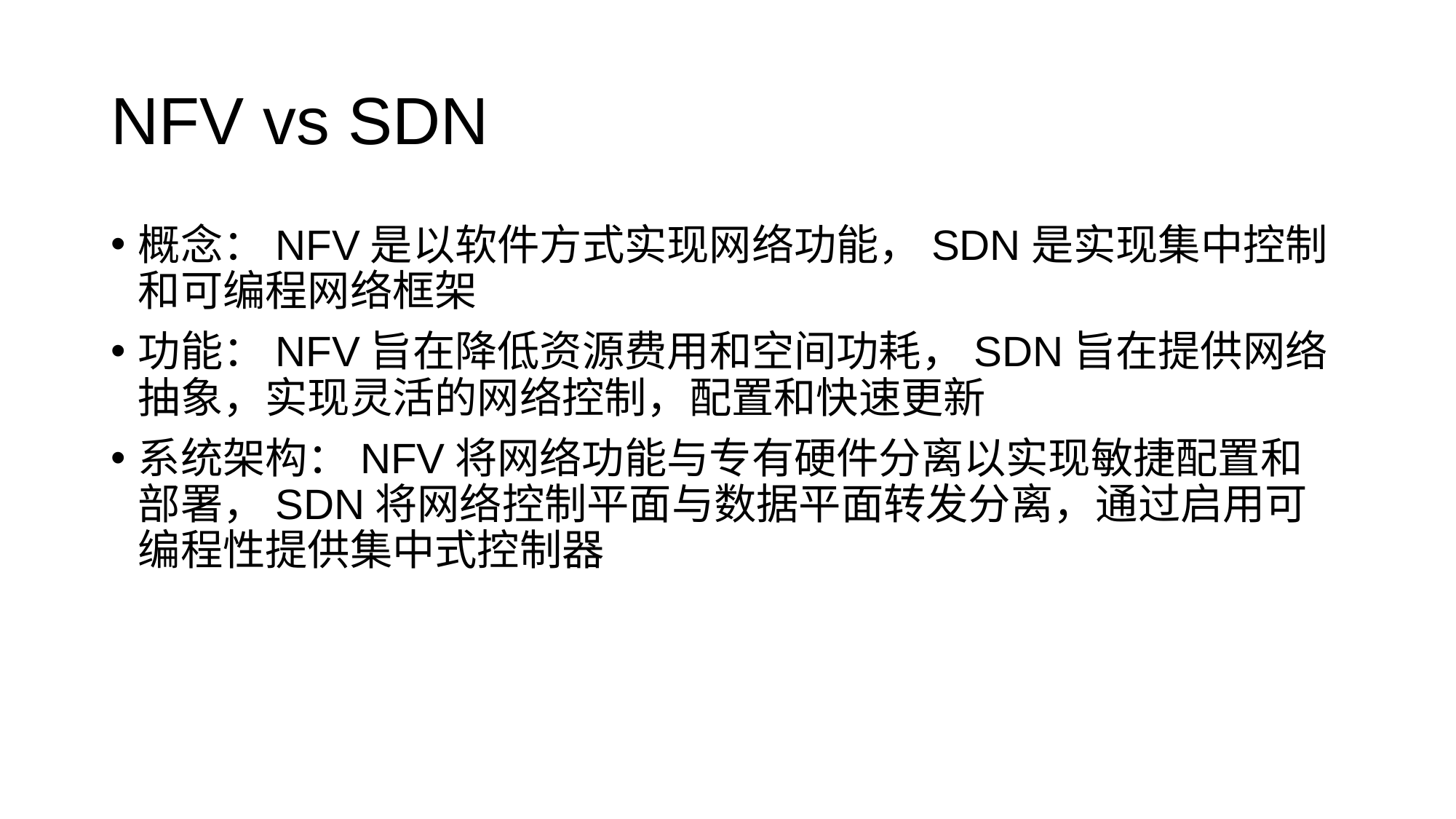

# NFV vs SDN
概念：NFV是以软件方式实现网络功能，SDN是实现集中控制和可编程网络框架
功能：NFV旨在降低资源费用和空间功耗，SDN旨在提供网络抽象，实现灵活的网络控制，配置和快速更新
系统架构：NFV将网络功能与专有硬件分离以实现敏捷配置和部署，SDN将网络控制平面与数据平面转发分离，通过启用可编程性提供集中式控制器